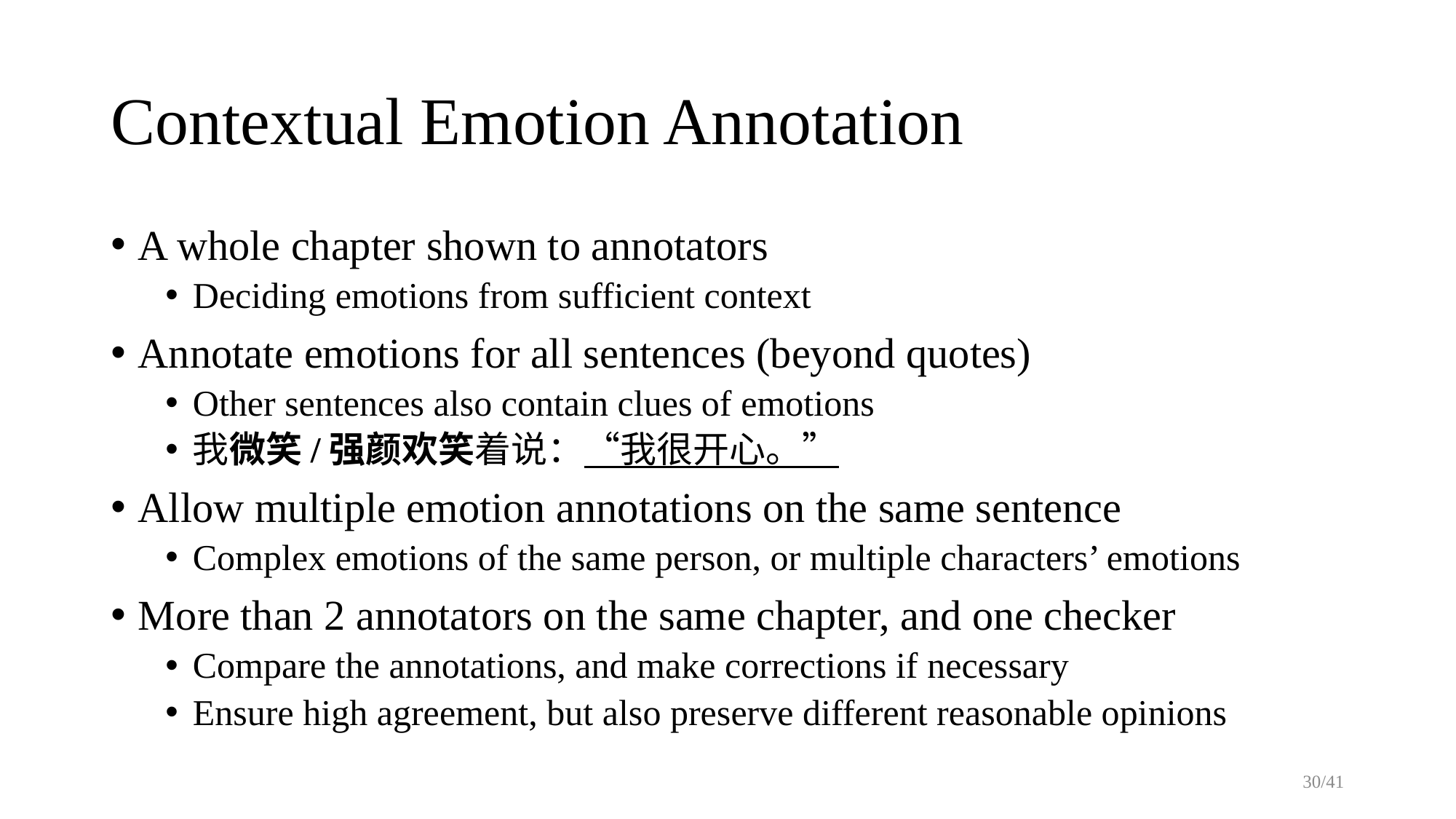

# Contextual Emotion Annotation
A whole chapter shown to annotators
Deciding emotions from sufficient context
Annotate emotions for all sentences (beyond quotes)
Other sentences also contain clues of emotions
我微笑/强颜欢笑着说：“我很开心。”
Allow multiple emotion annotations on the same sentence
Complex emotions of the same person, or multiple characters’ emotions
More than 2 annotators on the same chapter, and one checker
Compare the annotations, and make corrections if necessary
Ensure high agreement, but also preserve different reasonable opinions
30/41